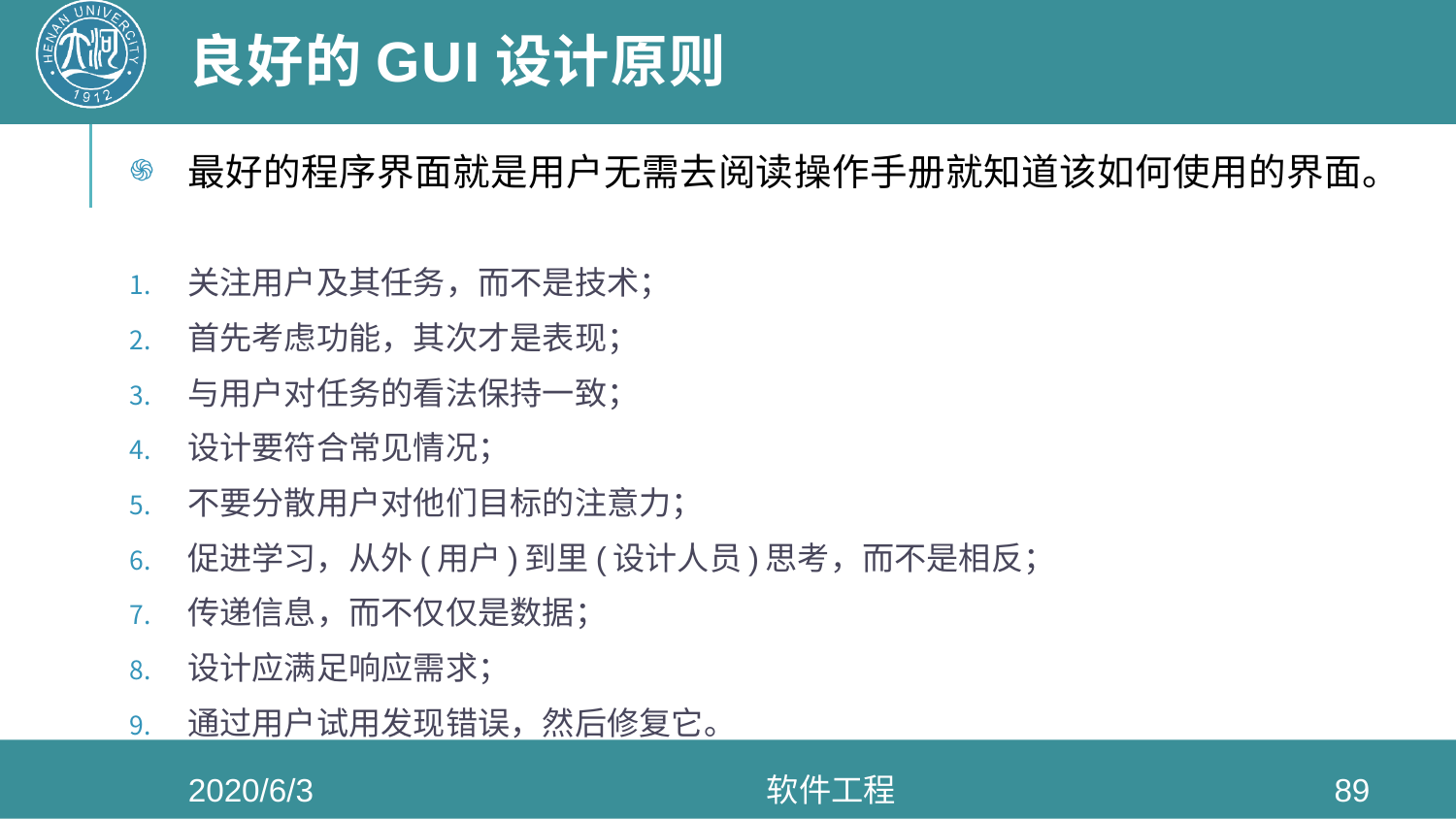

# 良好的GUI设计原则
最好的程序界面就是用户无需去阅读操作手册就知道该如何使用的界面。
关注用户及其任务，而不是技术；
首先考虑功能，其次才是表现；
与用户对任务的看法保持一致；
设计要符合常见情况；
不要分散用户对他们目标的注意力；
促进学习，从外(用户)到里(设计人员)思考，而不是相反；
传递信息，而不仅仅是数据；
设计应满足响应需求；
通过用户试用发现错误，然后修复它。

2020/6/3
软件工程
89